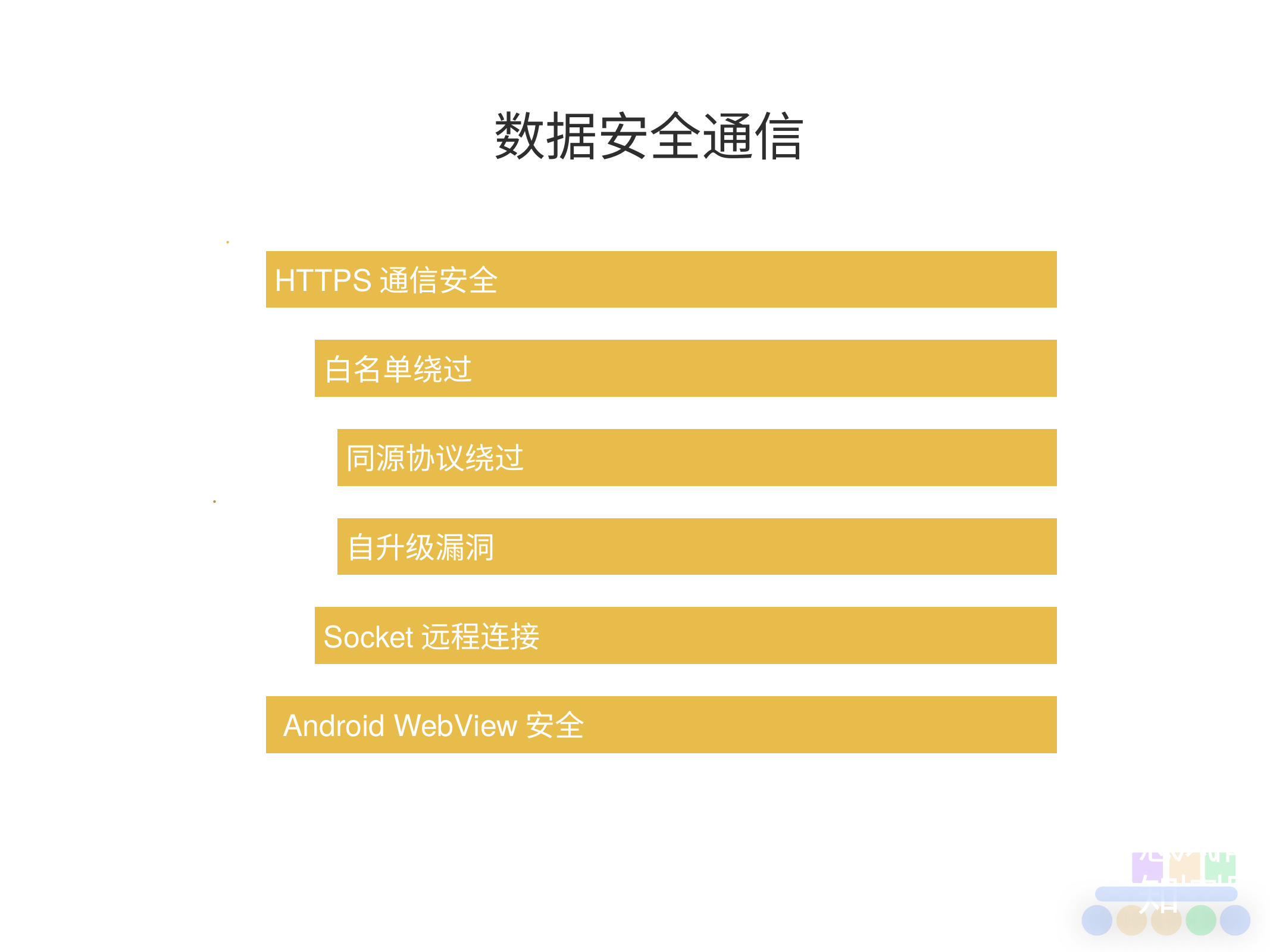

数据安全通信
HTTPS通信安全
白名单绕过
同源协议绕过
自升级漏洞
Socket远程连接
 Android WebView安全
感知
风控
情报